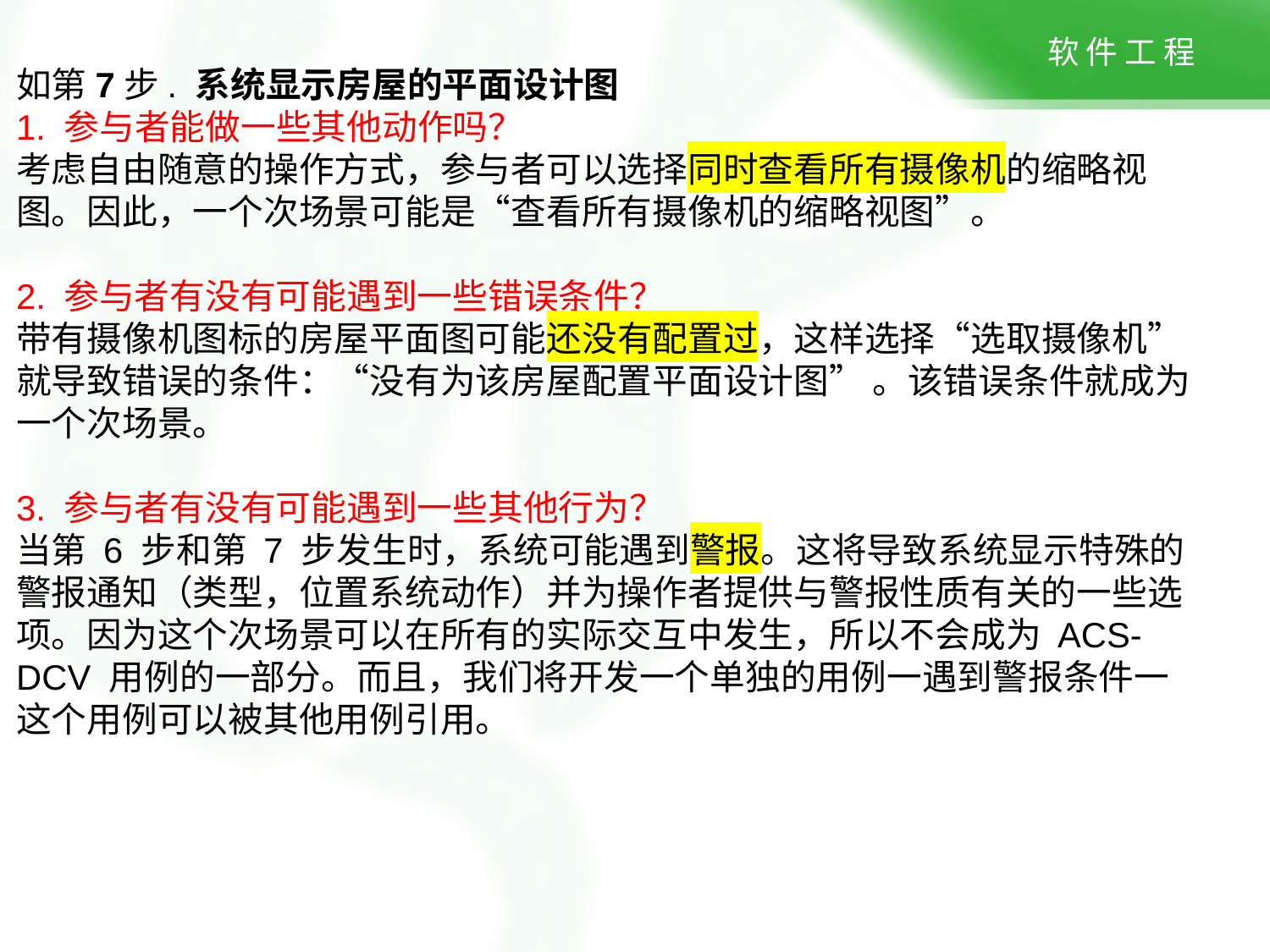

如第7步. 系统显示房屋的平面设计图
参与者能做一些其他动作吗？
考虑自由随意的操作方式，参与者可以选择同时查看所有摄像机的缩略视图。因此，一个次场景可能是“查看所有摄像机的缩略视图”。

2. 参与者有没有可能遇到一些错误条件？
带有摄像机图标的房屋平面图可能还没有配置过，这样选择“选取摄像机”就导致错误的条件：“没有为该房屋配置平面设计图” 。该错误条件就成为一个次场景。

3. 参与者有没有可能遇到一些其他行为？
当第 6 步和第 7 步发生时，系统可能遇到警报。这将导致系统显示特殊的警报通知（类型，位置系统动作）并为操作者提供与警报性质有关的一些选项。因为这个次场景可以在所有的实际交互中发生，所以不会成为 ACS-DCV 用例的一部分。而且，我们将开发一个单独的用例一遇到警报条件一这个用例可以被其他用例引用。